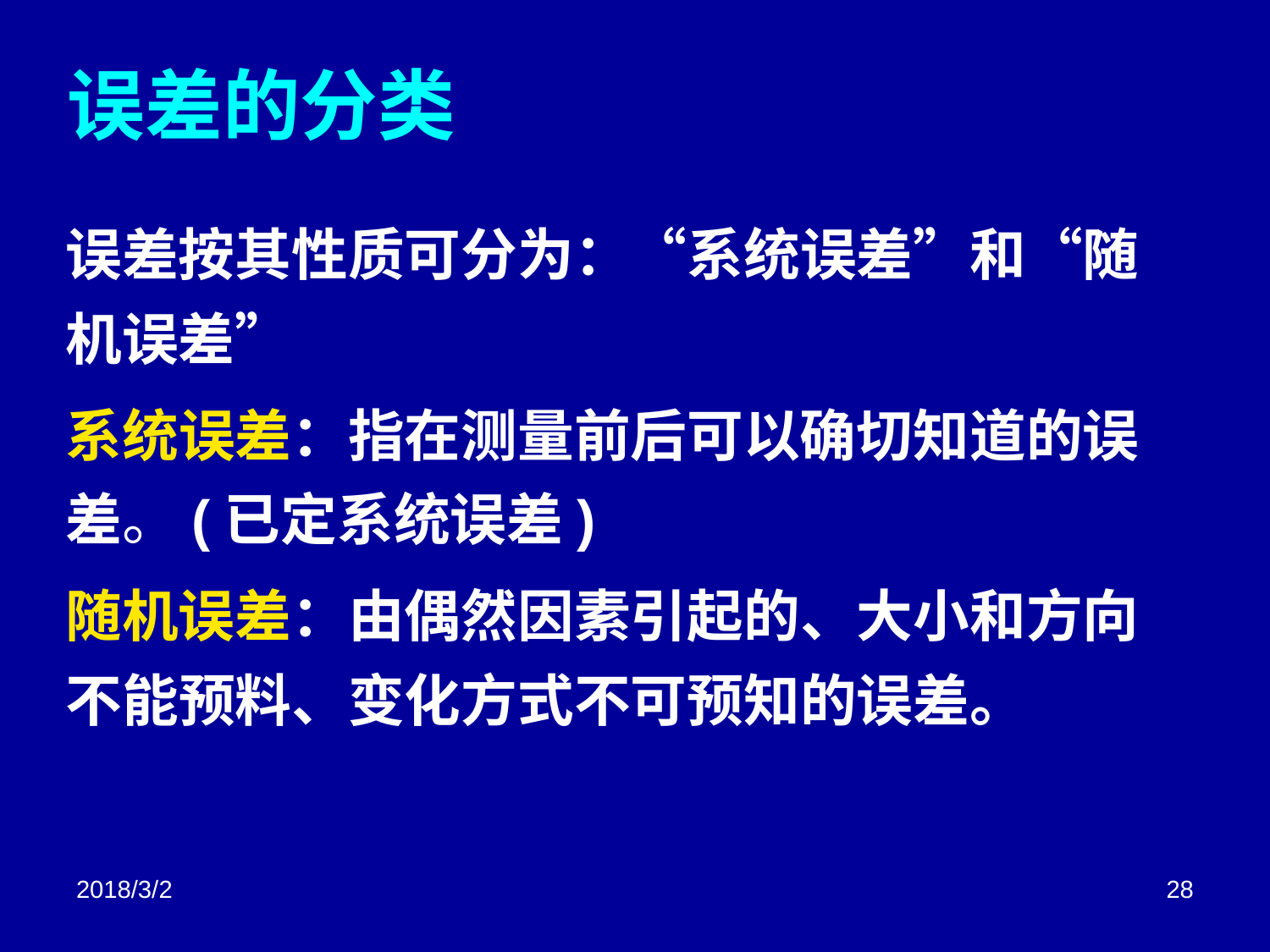

# 误差的分类
误差按其性质可分为：“系统误差”和“随机误差”
系统误差：指在测量前后可以确切知道的误差。(已定系统误差)
随机误差：由偶然因素引起的、大小和方向不能预料、变化方式不可预知的误差。
2018/3/2
28